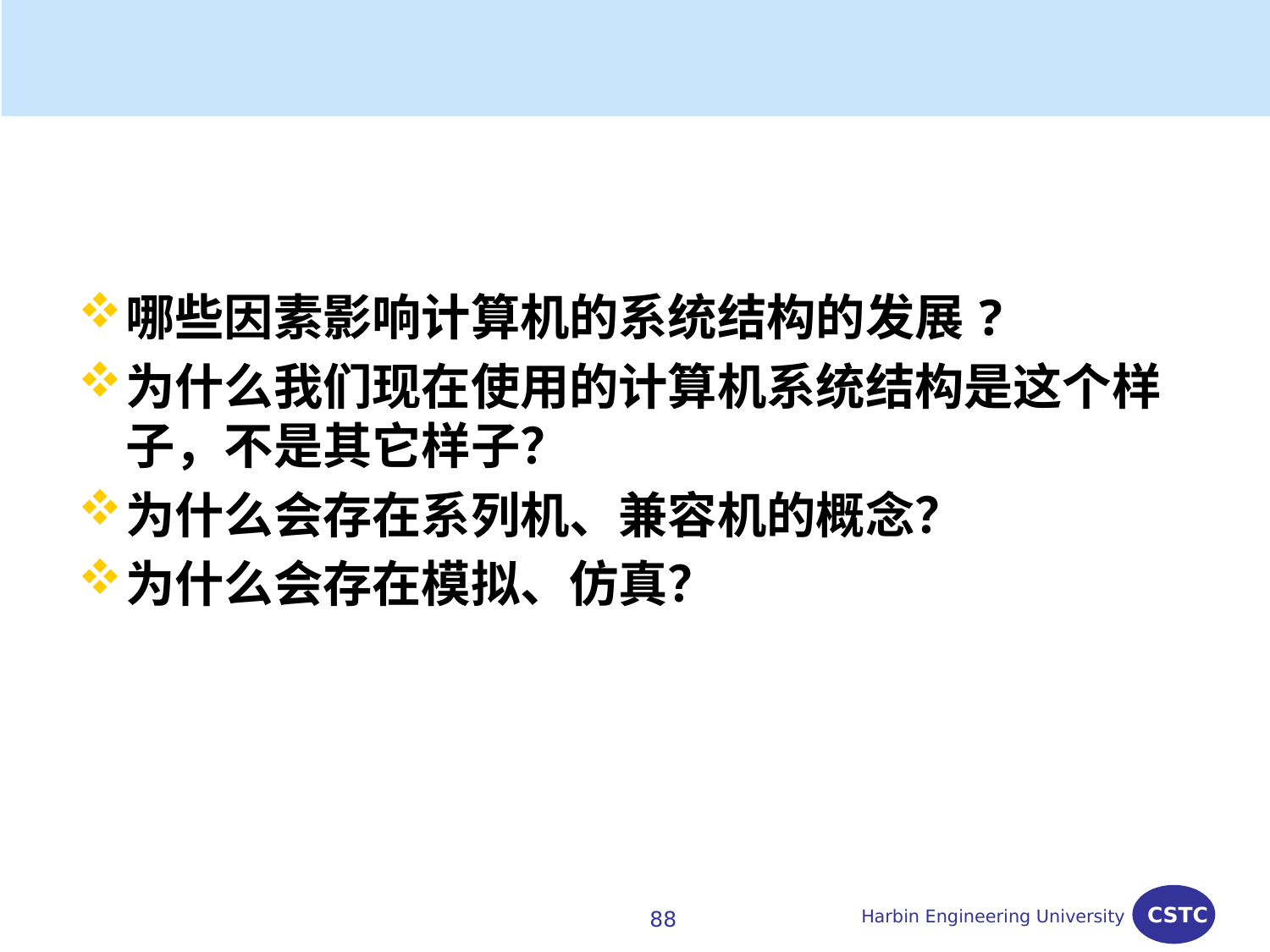

#

哪些因素影响计算机的系统结构的发展?
为什么我们现在使用的计算机系统结构是这个样子，不是其它样子？
为什么会存在系列机、兼容机的概念？
为什么会存在模拟、仿真？
88
Harbin Engineering University